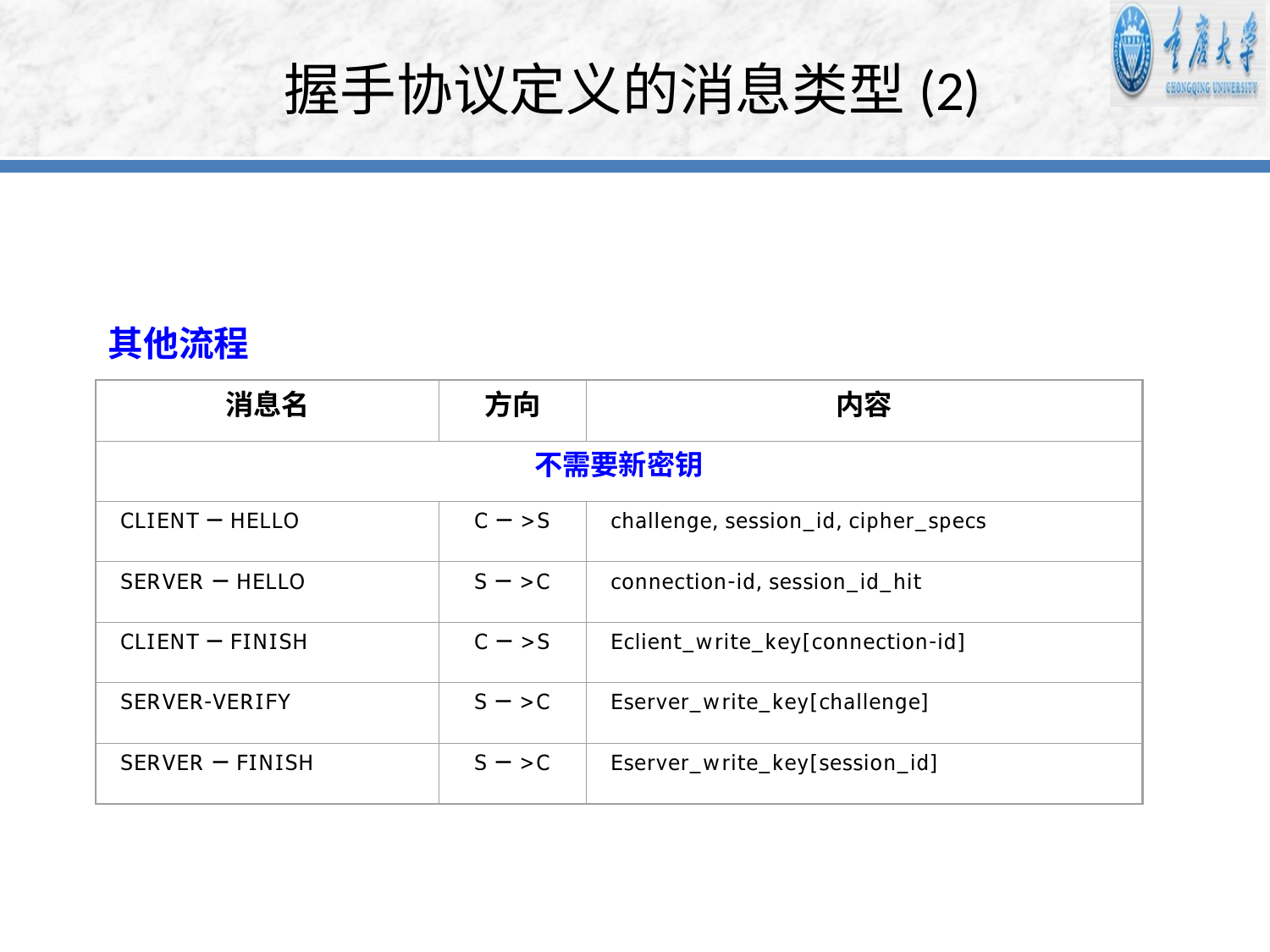

# 握手协议定义的消息类型(2)
其他流程

消息名

方向

内容

不需要新密钥

CLIENT－HELLO

C－>S

challenge, session_id, cipher_specs

SERVER－HELLO

S－>C

connection-id, session_id_hit

CLIENT－FINISH

C－>S

Eclient_write_key[connection-id]

SERVER-VERIFY

S－>C

Eserver_write_key[challenge]

SERVER－FINISH

S－>C

Eserver_write_key[session_id]